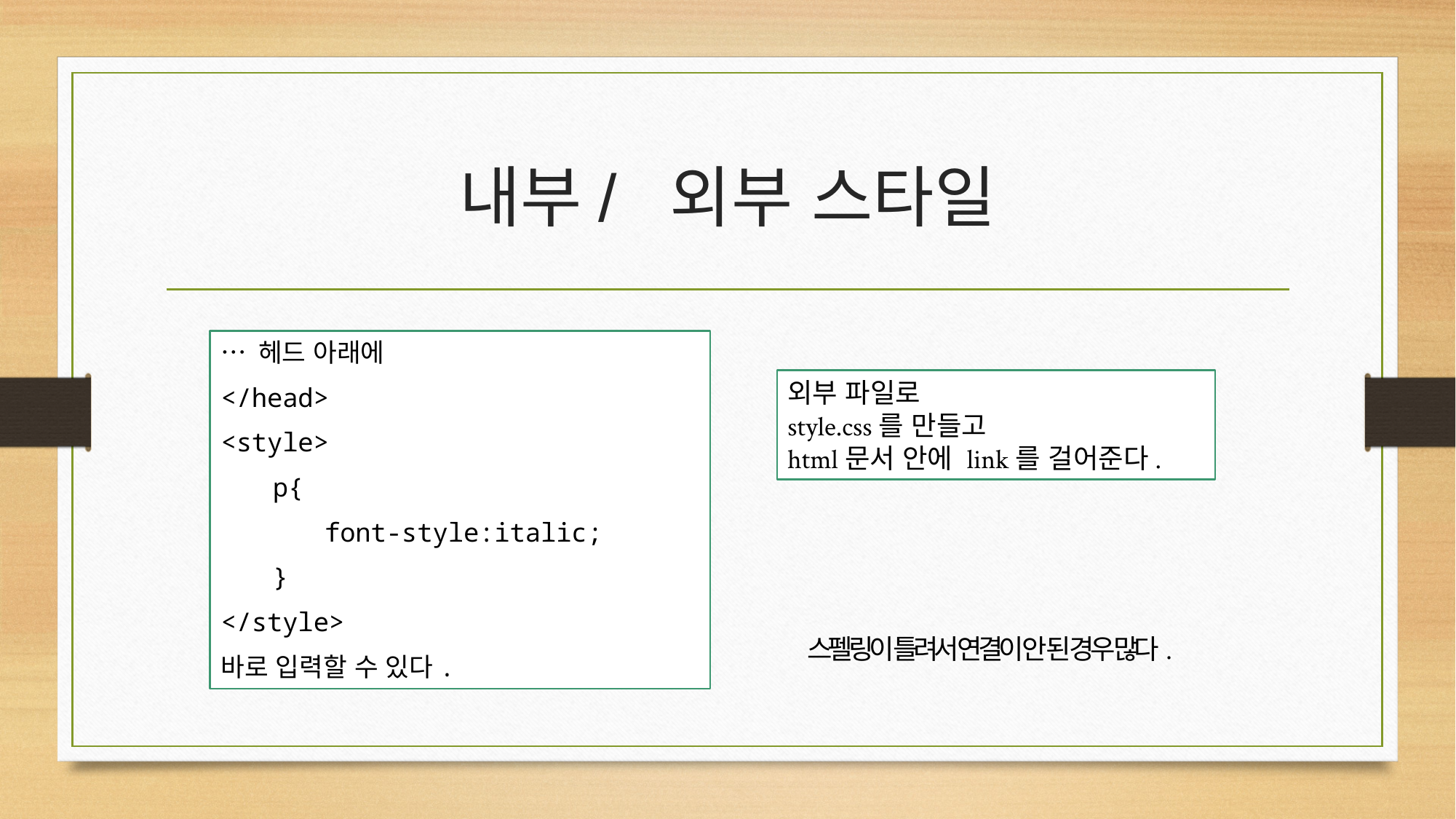

# 내부/  외부 스타일
… 헤드 아래에
</head>
<style>
p{
font-style:italic;
}
</style>
바로 입력할 수 있다.
외부 파일로
style.css를 만들고
html문서 안에 link를 걸어준다.
스펠링이 틀려서 연결이 안 된 경우 많다.